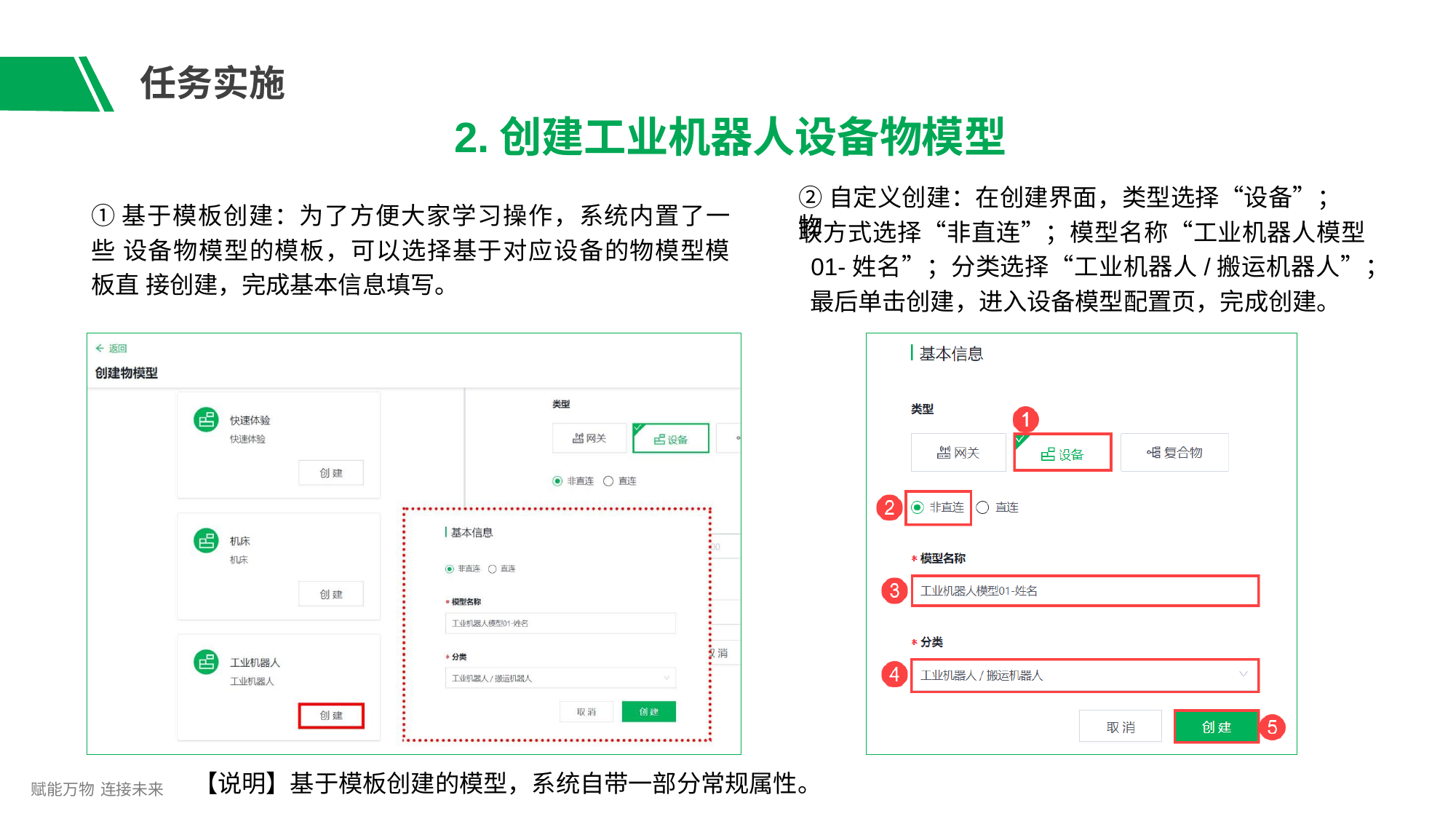

# 任务实施
2.创建工业机器人设备物模型
②自定义创建：在创建界面，类型选择“设备”；物
①基于模板创建：为了方便大家学习操作，系统内置了一些 设备物模型的模板，可以选择基于对应设备的物模型模板直 接创建，完成基本信息填写。
联方式选择“非直连”；模型名称“工业机器人模型  01-姓名”；分类选择“工业机器人/搬运机器人”；  最后单击创建，进入设备模型配置页，完成创建。

【说明】基于模板创建的模型，系统自带一部分常规属性。
赋能万物 连接未来